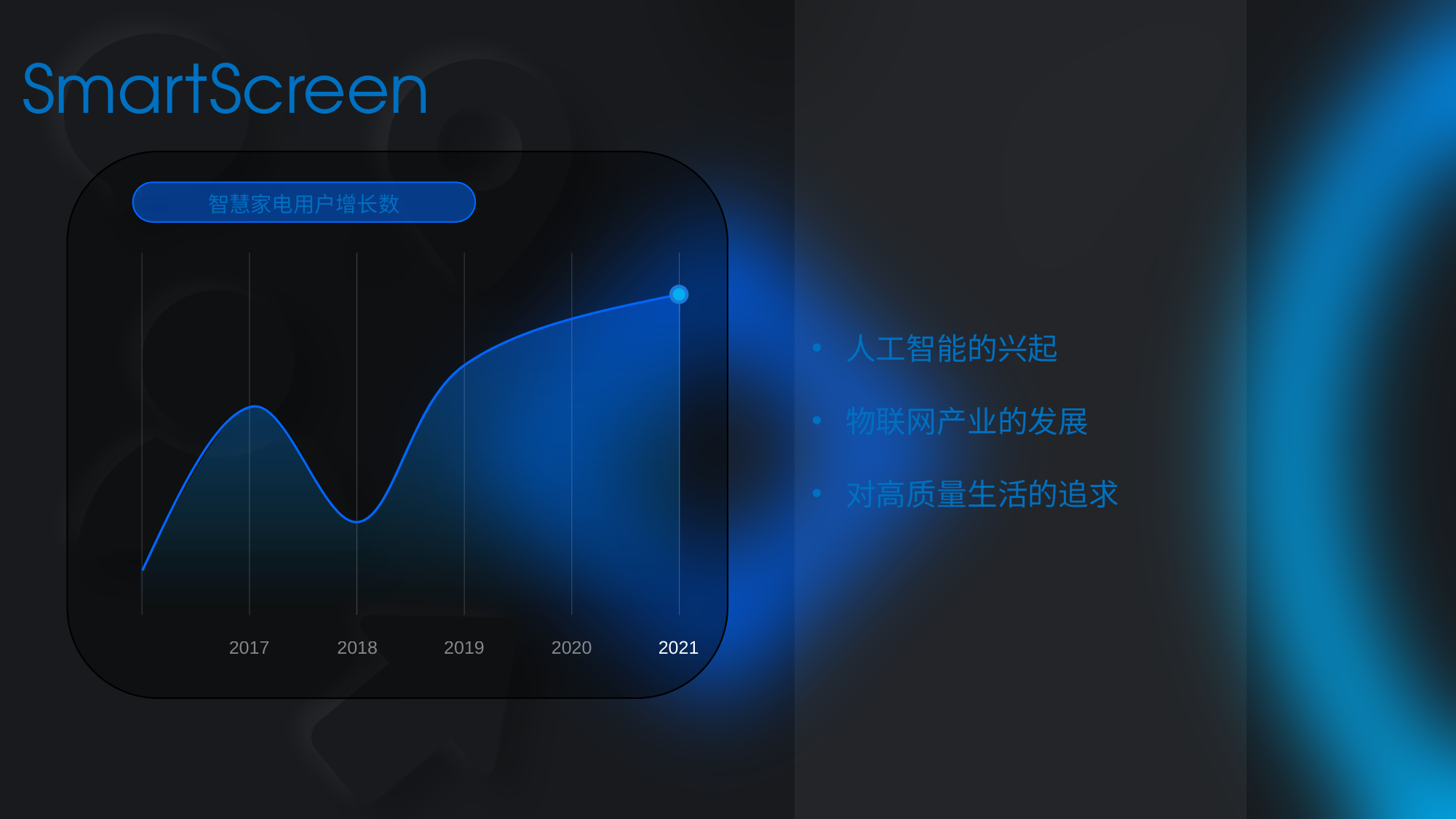

人工智能的兴起

物联网产业的发展

对高质量生活的追求

SmartScreen

智慧家电用户增长数

2017
2018
2019
2020
2021